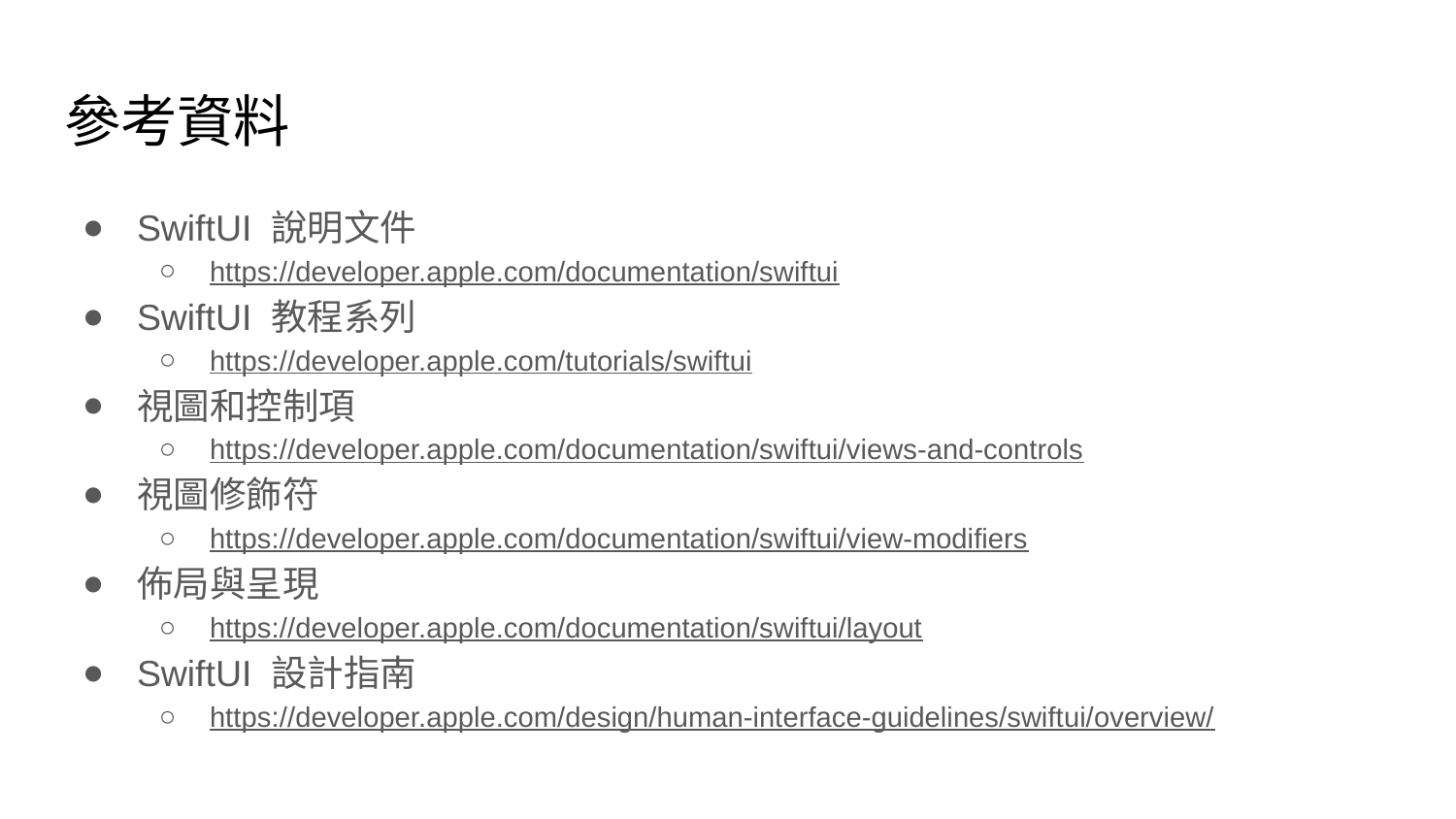

# 參考資料
SwiftUI 說明文件
https://developer.apple.com/documentation/swiftui
SwiftUI 教程系列
https://developer.apple.com/tutorials/swiftui
視圖和控制項
https://developer.apple.com/documentation/swiftui/views-and-controls
視圖修飾符
https://developer.apple.com/documentation/swiftui/view-modifiers
佈局與呈現
https://developer.apple.com/documentation/swiftui/layout
SwiftUI 設計指南
https://developer.apple.com/design/human-interface-guidelines/swiftui/overview/